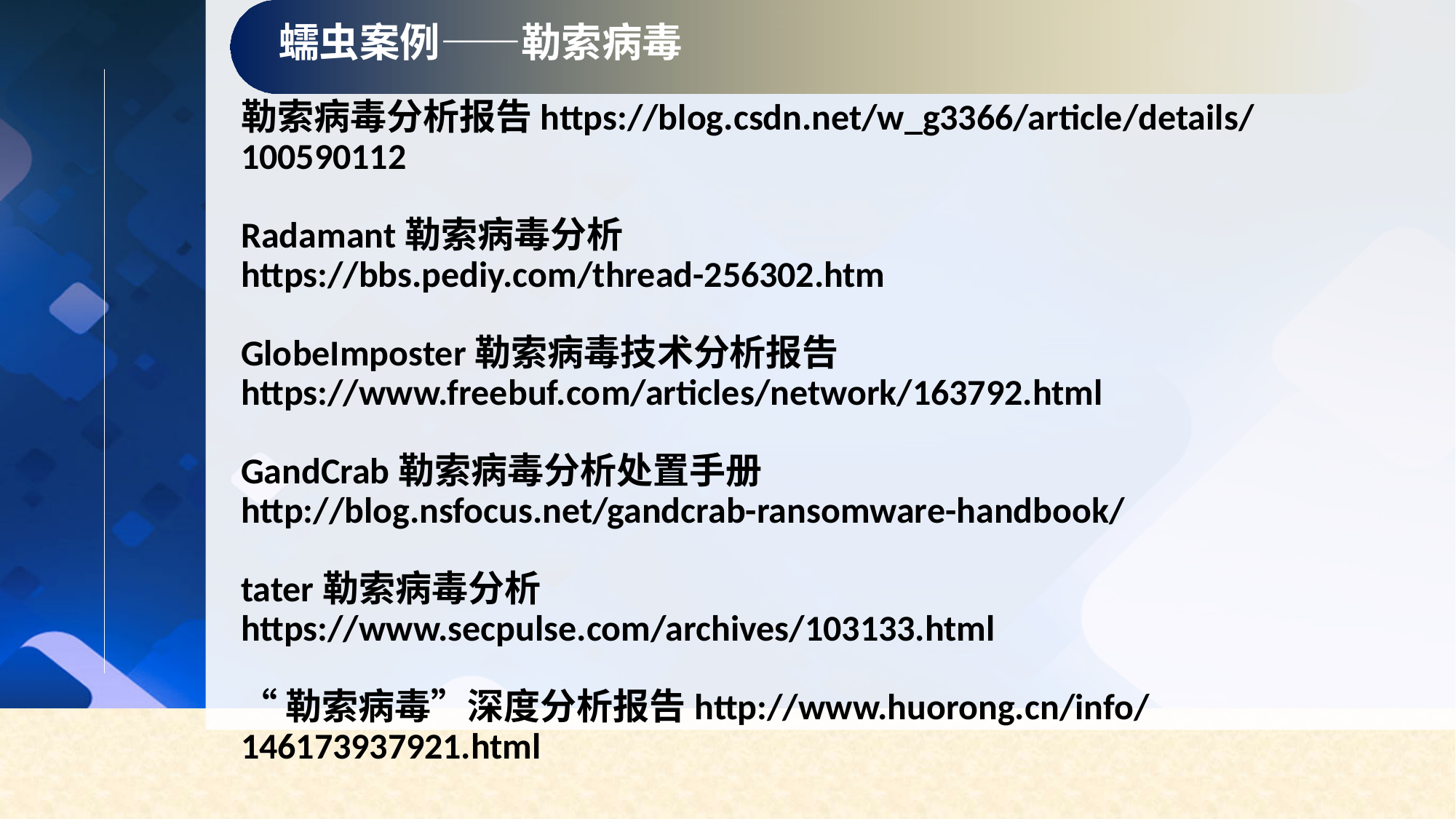

蠕虫案例——勒索病毒
勒索病毒分析报告https://blog.csdn.net/w_g3366/article/details/100590112

Radamant勒索病毒分析
https://bbs.pediy.com/thread-256302.htm

GlobeImposter勒索病毒技术分析报告
https://www.freebuf.com/articles/network/163792.html

GandCrab勒索病毒分析处置手册
http://blog.nsfocus.net/gandcrab-ransomware-handbook/

tater勒索病毒分析
https://www.secpulse.com/archives/103133.html

“勒索病毒”深度分析报告http://www.huorong.cn/info/146173937921.html